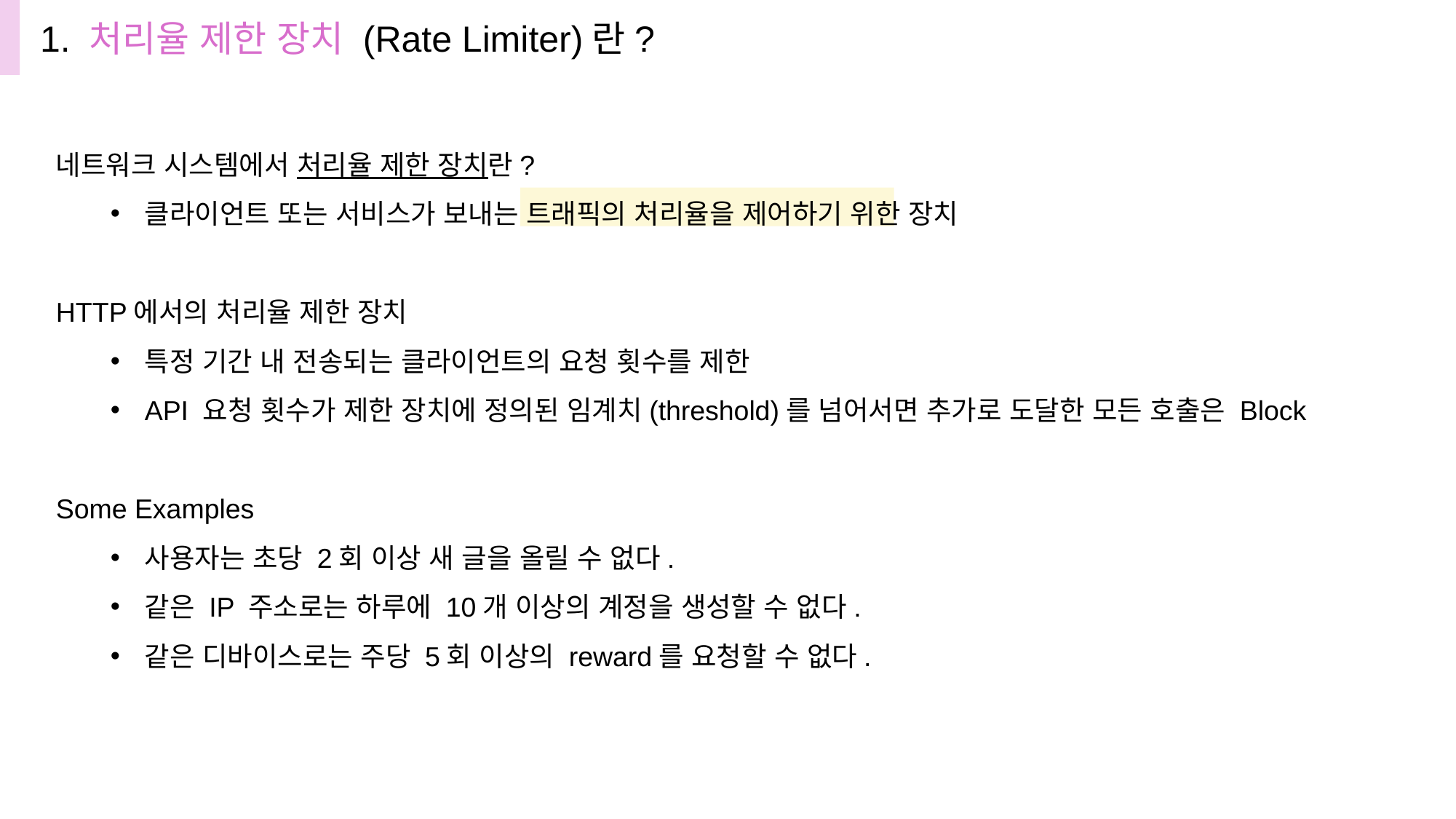

1. 처리율 제한 장치 (Rate Limiter)란?
네트워크 시스템에서 처리율 제한 장치란?
클라이언트 또는 서비스가 보내는 트래픽의 처리율을 제어하기 위한 장치
HTTP에서의 처리율 제한 장치
특정 기간 내 전송되는 클라이언트의 요청 횟수를 제한
API 요청 횟수가 제한 장치에 정의된 임계치(threshold)를 넘어서면 추가로 도달한 모든 호출은 Block

Some Examples
사용자는 초당 2회 이상 새 글을 올릴 수 없다.
같은 IP 주소로는 하루에 10개 이상의 계정을 생성할 수 없다.
같은 디바이스로는 주당 5회 이상의 reward를 요청할 수 없다.